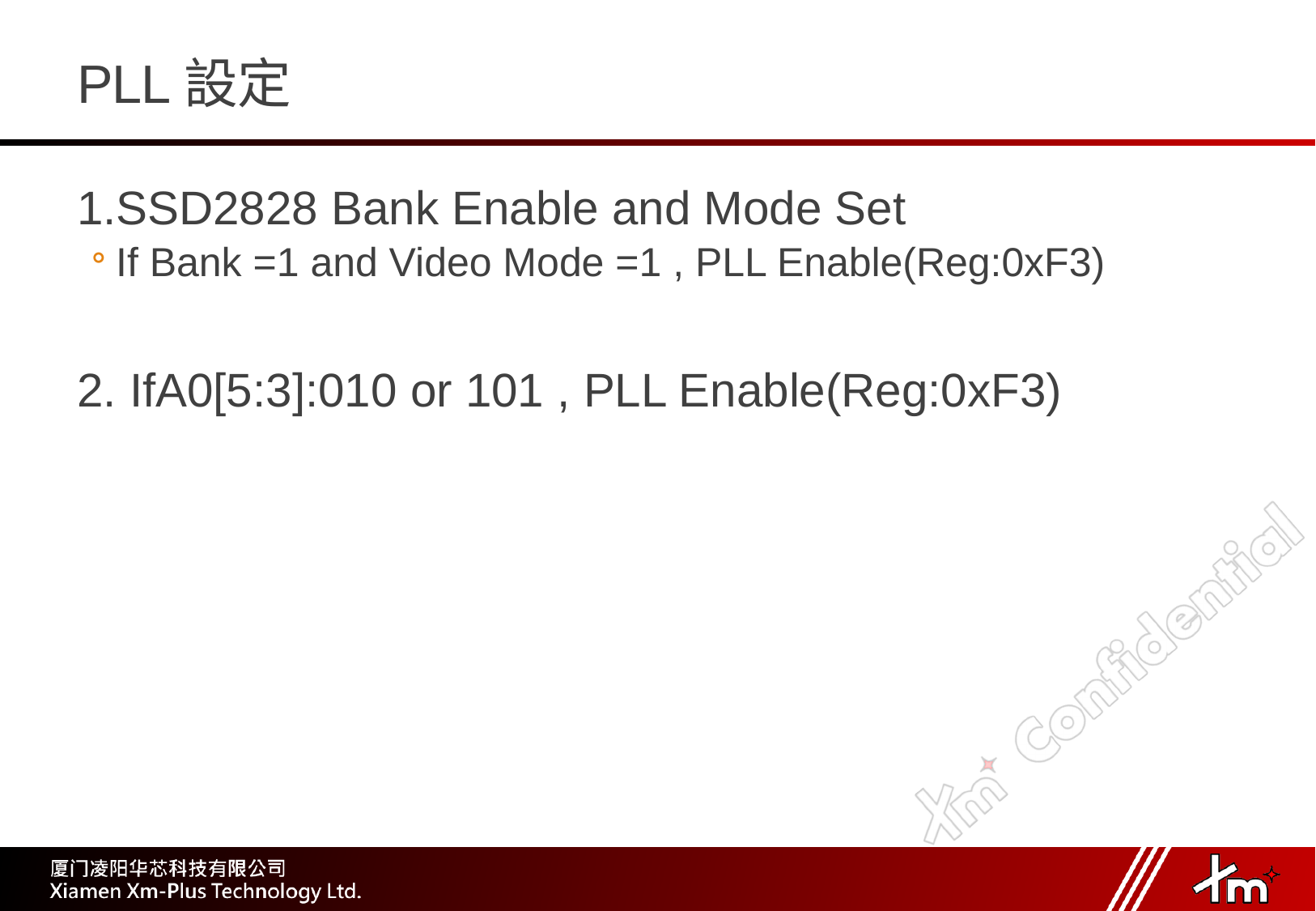

# PLL設定
1.SSD2828 Bank Enable and Mode Set
If Bank =1 and Video Mode =1 , PLL Enable(Reg:0xF3)

2. IfA0[5:3]:010 or 101 , PLL Enable(Reg:0xF3)